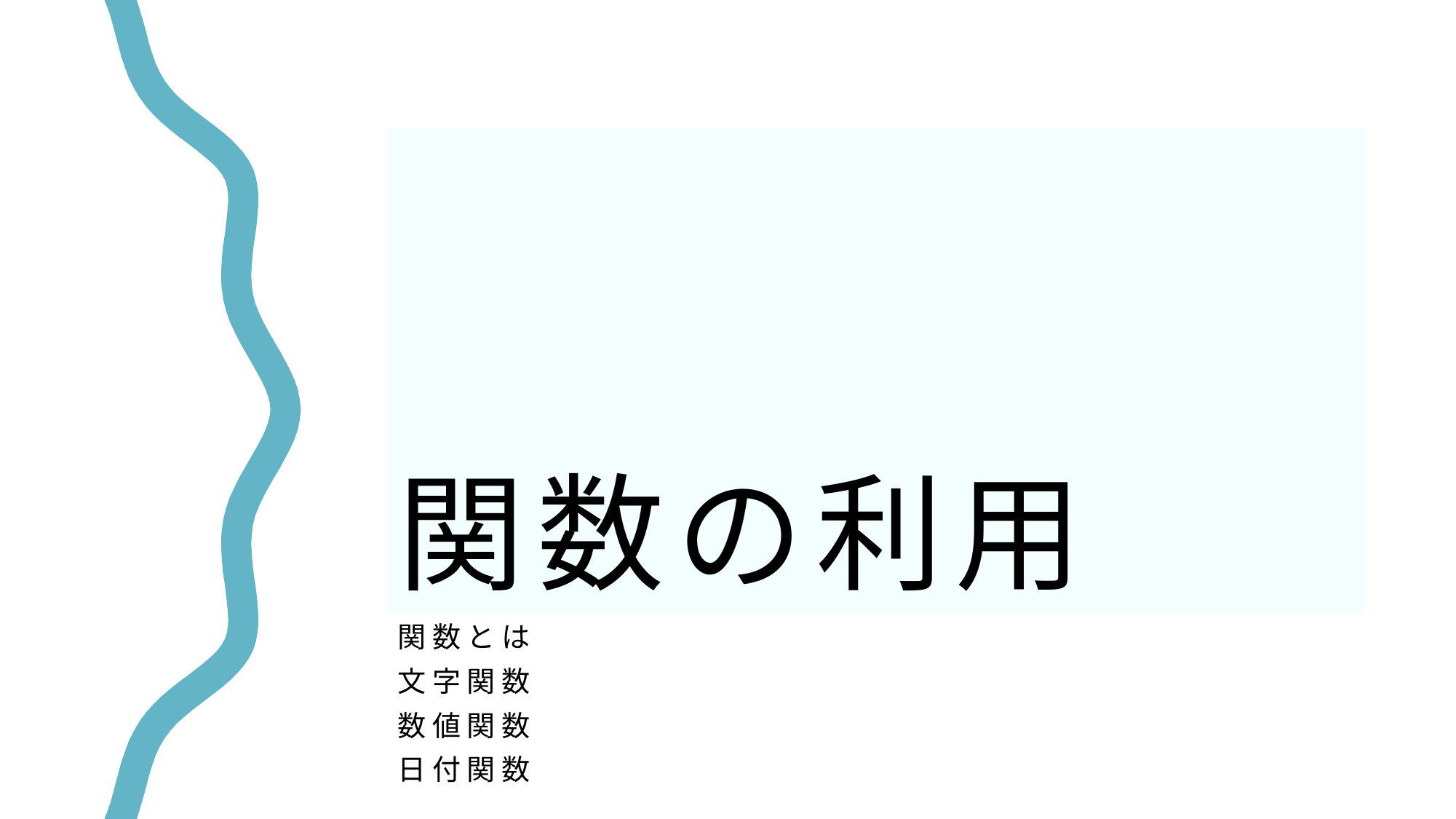

115
# 関数の利用
関数とは
文字関数
数値関数
日付関数